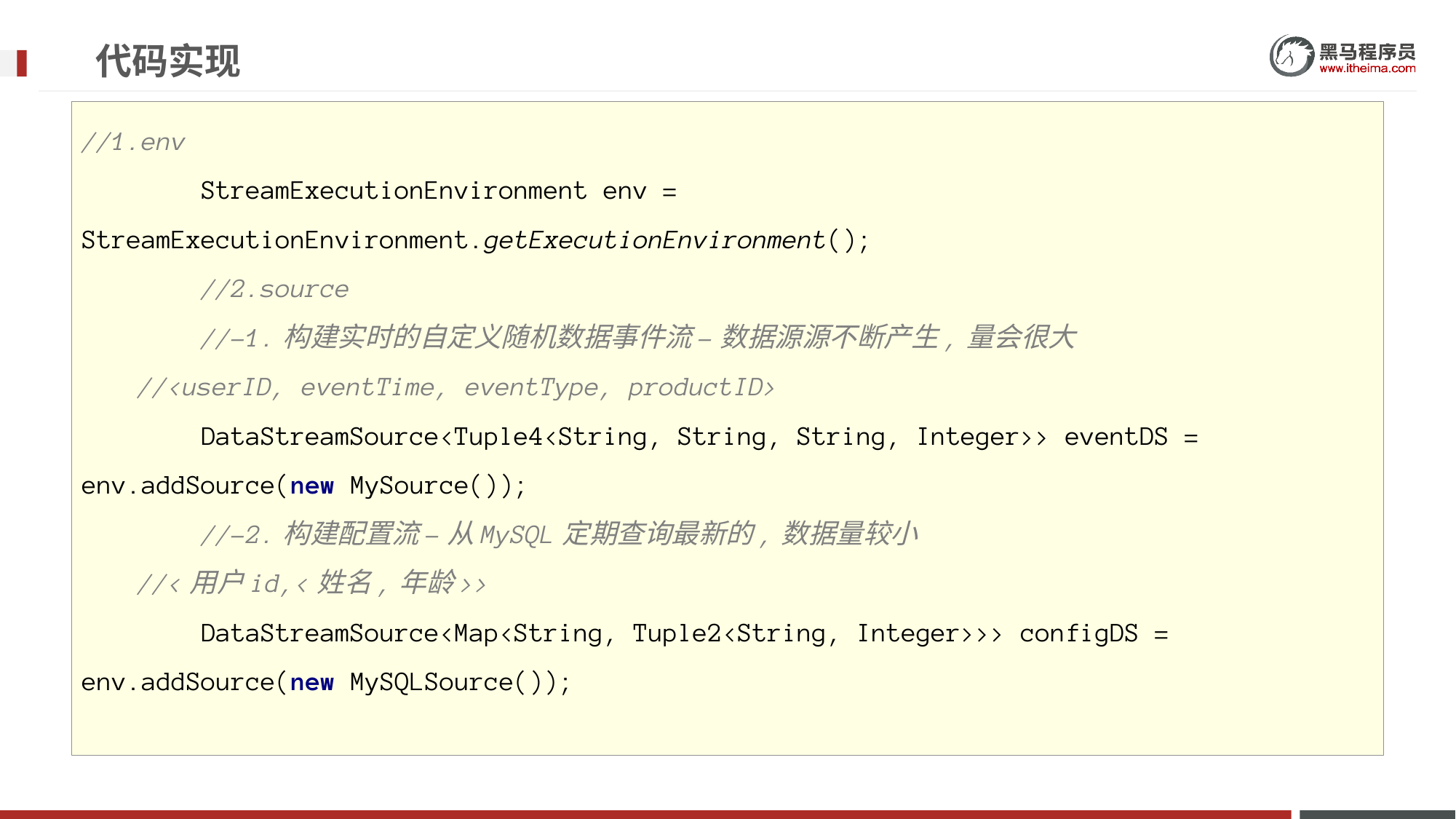

# 代码实现
//1.env
        StreamExecutionEnvironment env = StreamExecutionEnvironment.getExecutionEnvironment();
        //2.source
        //-1.构建实时的自定义随机数据事件流-数据源源不断产生,量会很大
        //<userID, eventTime, eventType, productID>
        DataStreamSource<Tuple4<String, String, String, Integer>> eventDS = env.addSource(new MySource());
        //-2.构建配置流-从MySQL定期查询最新的,数据量较小
        //<用户id,<姓名,年龄>>
        DataStreamSource<Map<String, Tuple2<String, Integer>>> configDS = env.addSource(new MySQLSource());